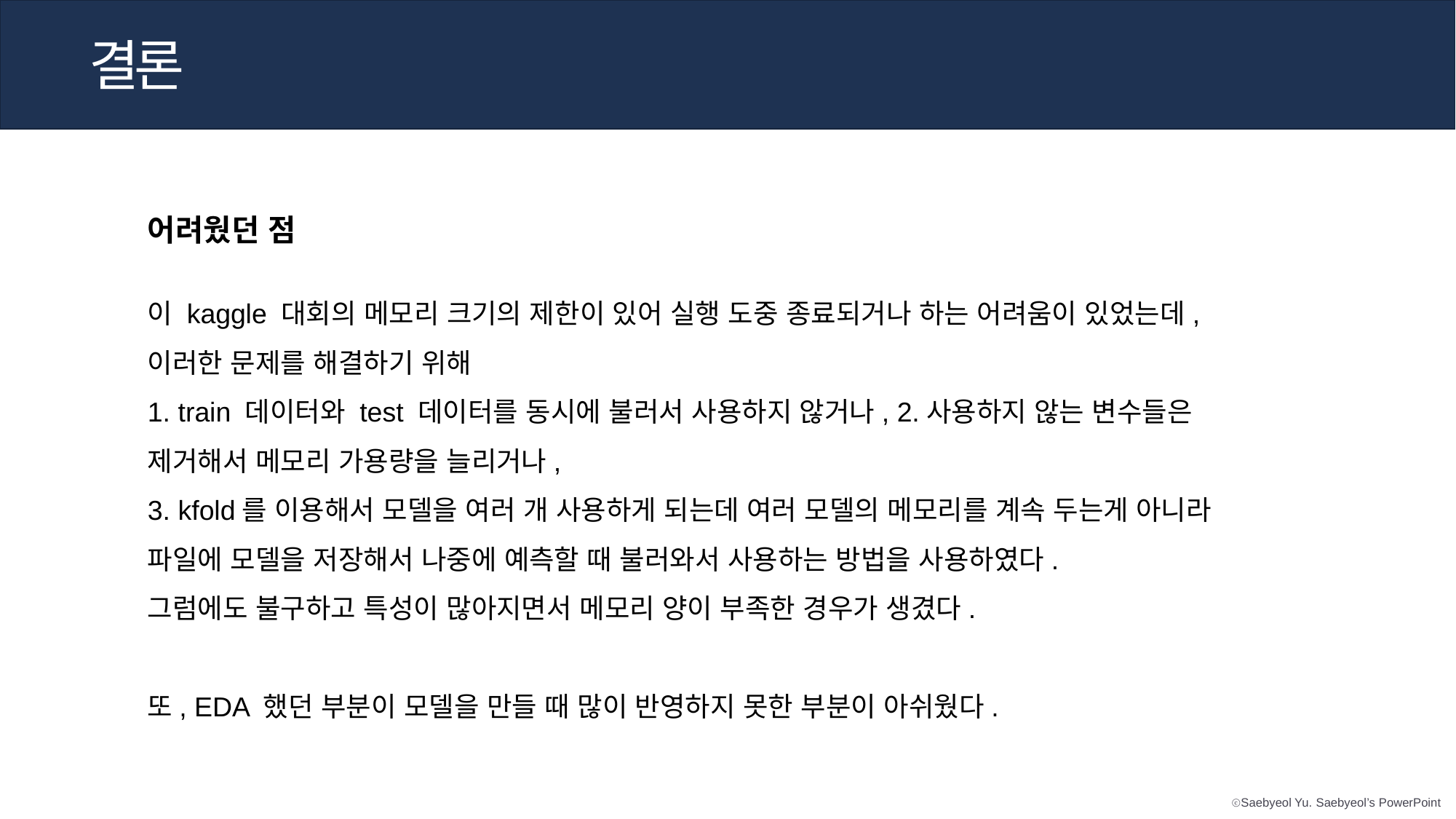

결론
어려웠던 점

이 kaggle 대회의 메모리 크기의 제한이 있어 실행 도중 종료되거나 하는 어려움이 있었는데,
이러한 문제를 해결하기 위해
1. train 데이터와 test 데이터를 동시에 불러서 사용하지 않거나, 2.사용하지 않는 변수들은 제거해서 메모리 가용량을 늘리거나,
3. kfold를 이용해서 모델을 여러 개 사용하게 되는데 여러 모델의 메모리를 계속 두는게 아니라 파일에 모델을 저장해서 나중에 예측할 때 불러와서 사용하는 방법을 사용하였다.
그럼에도 불구하고 특성이 많아지면서 메모리 양이 부족한 경우가 생겼다.

또, EDA 했던 부분이 모델을 만들 때 많이 반영하지 못한 부분이 아쉬웠다.